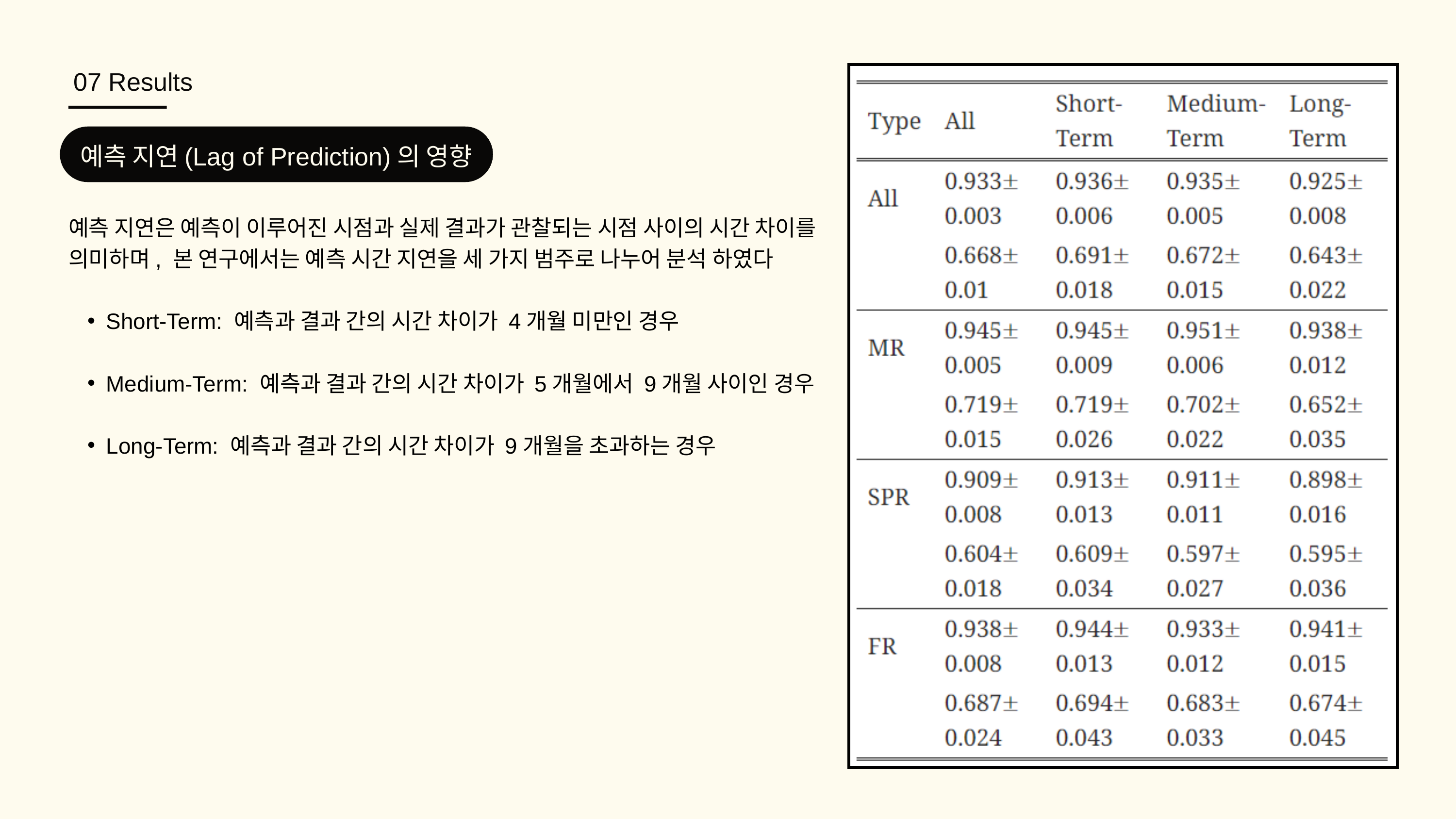

07 Results

예측 지연(Lag of Prediction)의 영향
예측 지연은 예측이 이루어진 시점과 실제 결과가 관찰되는 시점 사이의 시간 차이를 의미하며, 본 연구에서는 예측 시간 지연을 세 가지 범주로 나누어 분석 하였다

Short-Term: 예측과 결과 간의 시간 차이가 4개월 미만인 경우

Medium-Term: 예측과 결과 간의 시간 차이가 5개월에서 9개월 사이인 경우

Long-Term: 예측과 결과 간의 시간 차이가 9개월을 초과하는 경우